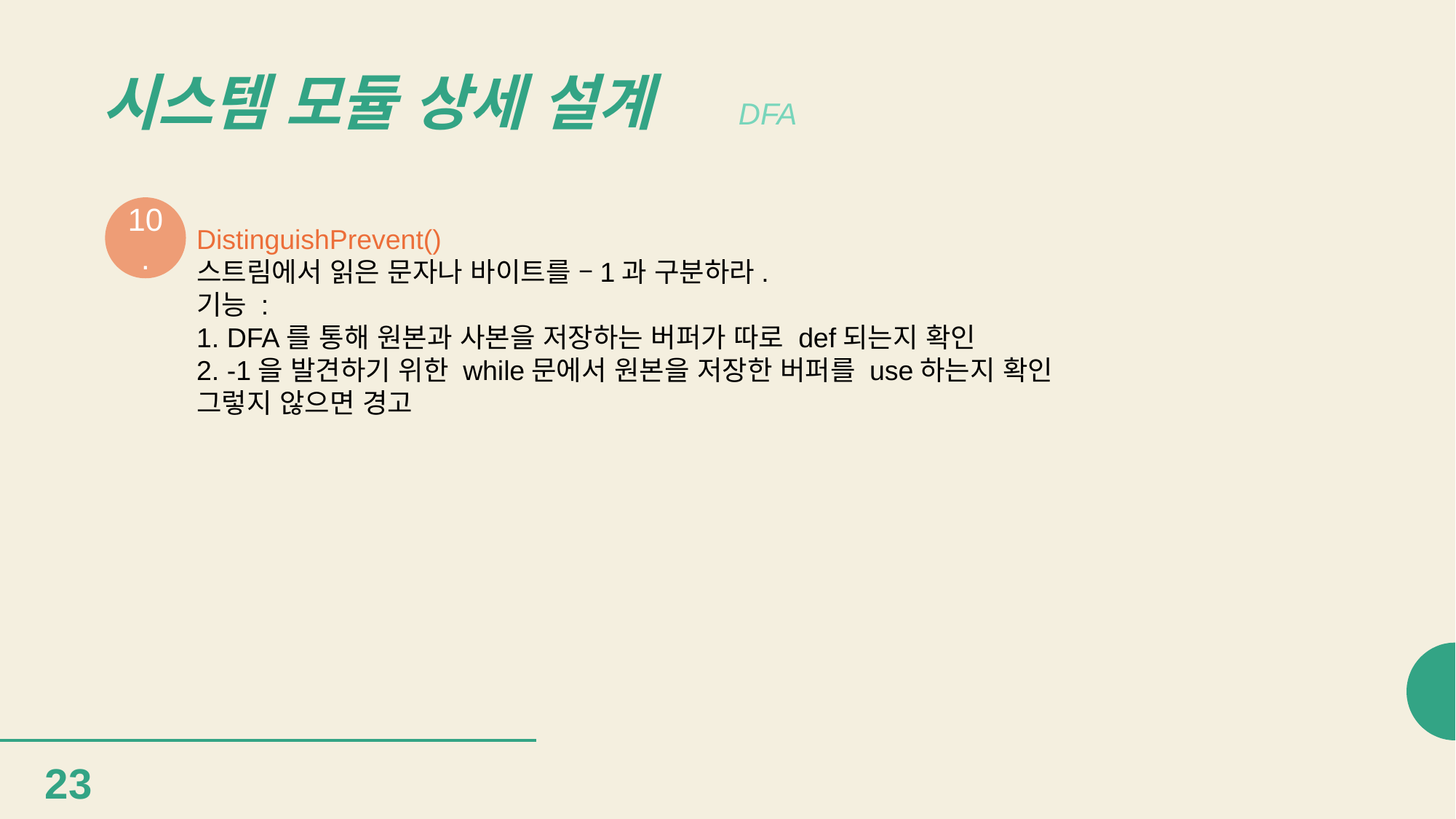

# 시스템 모듈 상세 설계
DFA
10.
DistinguishPrevent()
스트림에서 읽은 문자나 바이트를 –1과 구분하라.
기능 :
1. DFA를 통해 원본과 사본을 저장하는 버퍼가 따로 def되는지 확인
2. -1을 발견하기 위한 while문에서 원본을 저장한 버퍼를 use하는지 확인
그렇지 않으면 경고

23